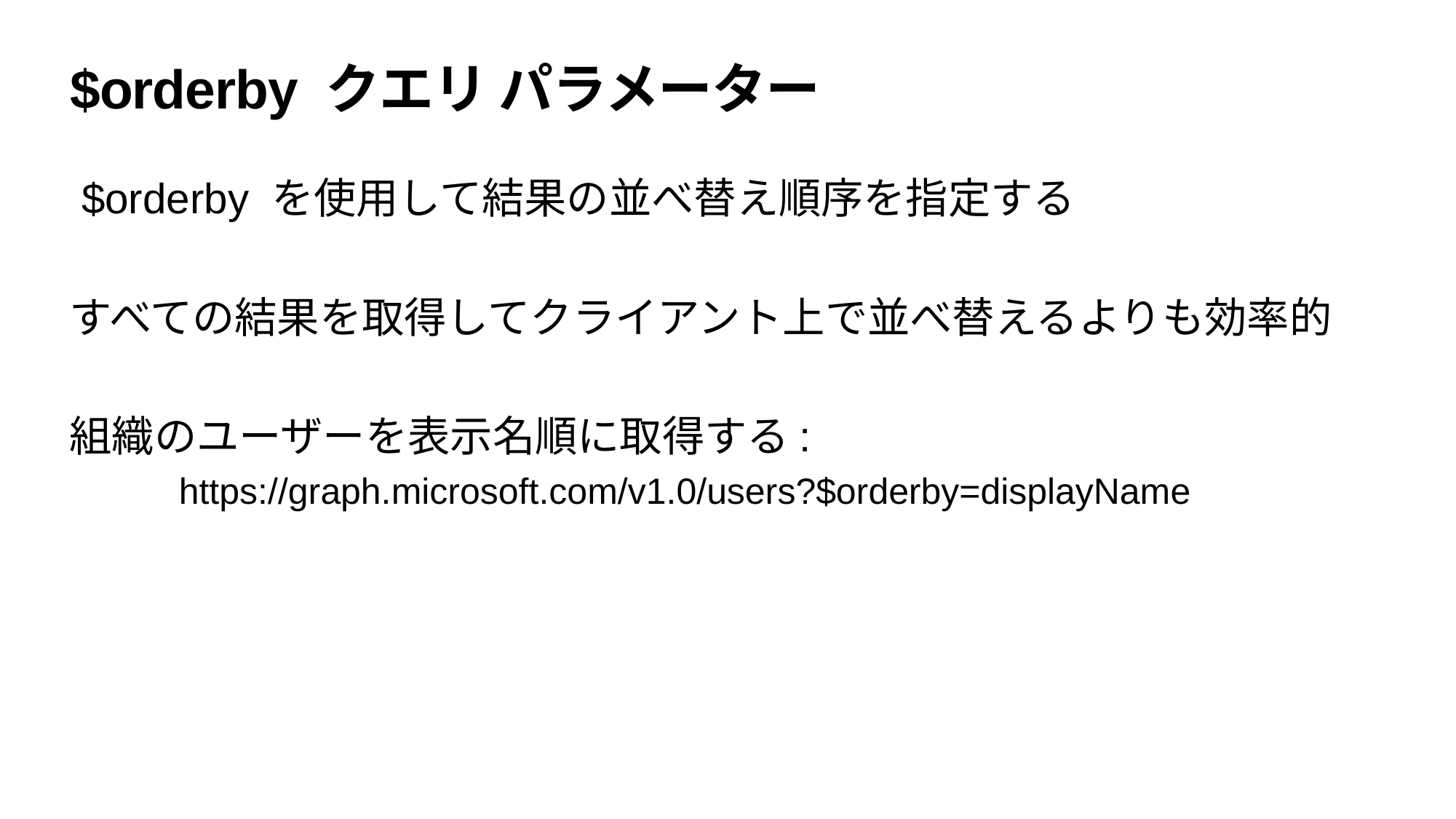

# $orderby クエリ パラメーター
 $orderby を使用して結果の並べ替え順序を指定する

すべての結果を取得してクライアント上で並べ替えるよりも効率的

組織のユーザーを表示名順に取得する:
	https://graph.microsoft.com/v1.0/users?$orderby=displayName